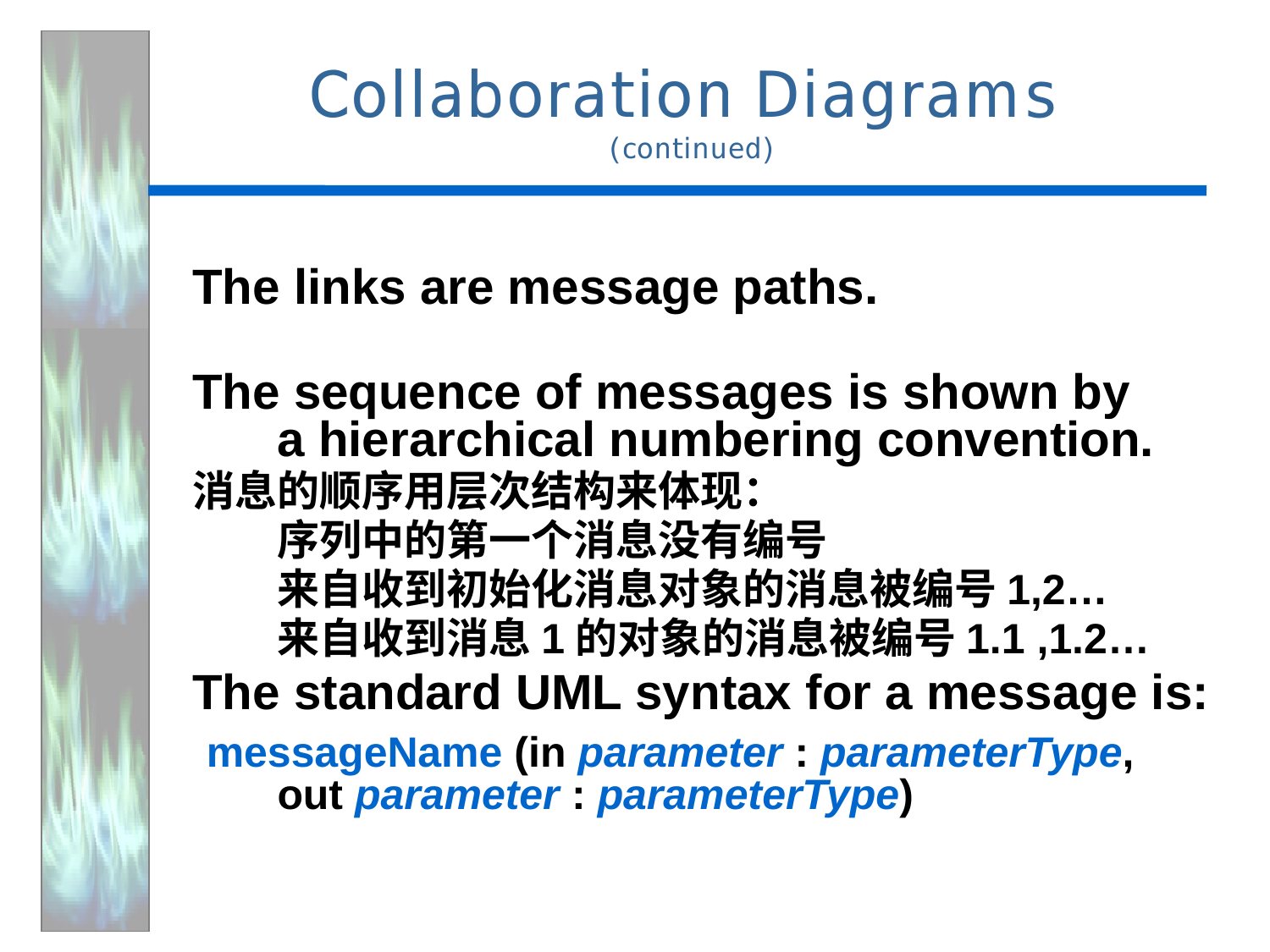

# Collaboration Diagrams (continued)
The links are message paths.
The sequence of messages is shown by
a hierarchical numbering convention.
消息的顺序用层次结构来体现：
	序列中的第一个消息没有编号
	来自收到初始化消息对象的消息被编号1,2…
	来自收到消息1的对象的消息被编号1.1 ,1.2…
The standard UML syntax for a message is:
 messageName (in parameter : parameterType,
out parameter : parameterType)